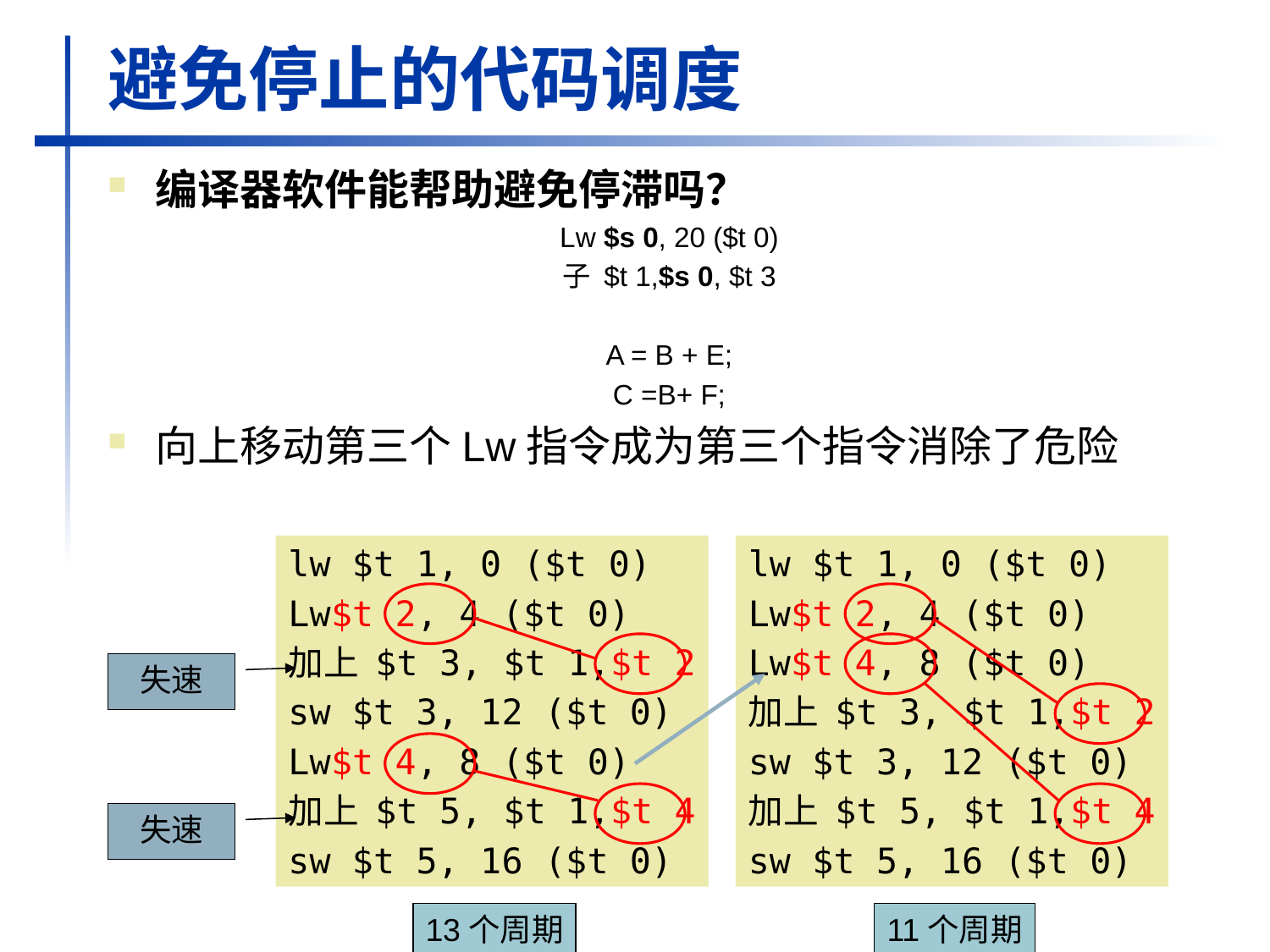

# 避免停止的代码调度
编译器软件能帮助避免停滞吗？
Lw $s 0, 20 ($t 0)
子 $t 1,$s 0, $t 3

A = B + E;
C =B+ F;
向上移动第三个Lw指令成为第三个指令消除了危险

lw $t 1, 0 ($t 0)
Lw$t 2, 4 ($t 0)
加上 $t 3, $t 1,$t 2
sw $t 3, 12 ($t 0)
Lw$t 4, 8 ($t 0)
加上 $t 5, $t 1,$t 4
sw $t 5, 16 ($t 0)
lw $t 1, 0 ($t 0)
Lw$t 2, 4 ($t 0)
Lw$t 4, 8 ($t 0)
加上 $t 3, $t 1,$t 2
sw $t 3, 12 ($t 0)
加上 $t 5, $t 1,$t 4
sw $t 5, 16 ($t 0)

失速

失速
13个周期
11个周期